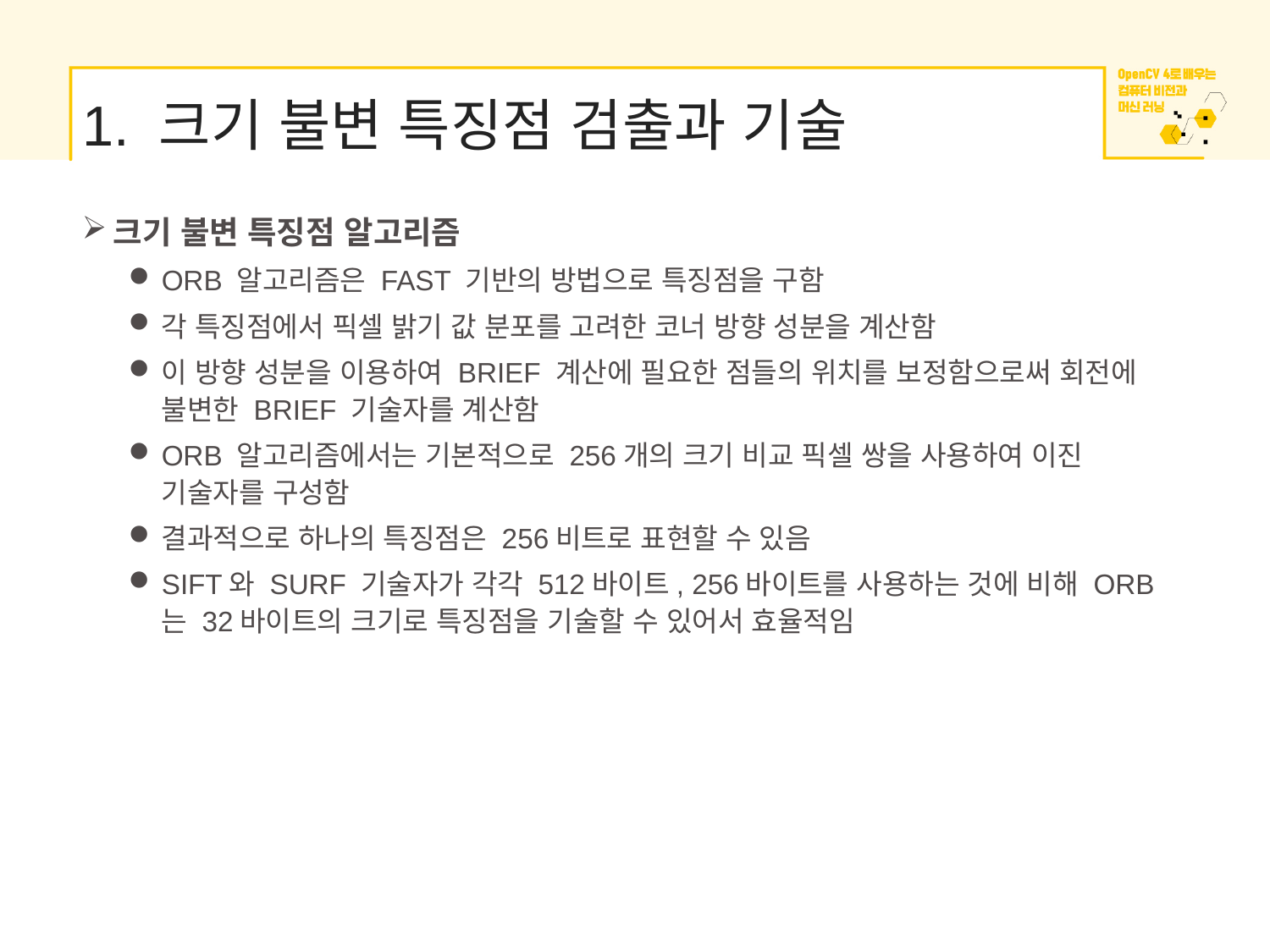

# 1. 크기 불변 특징점 검출과 기술
크기 불변 특징점 알고리즘
ORB 알고리즘은 FAST 기반의 방법으로 특징점을 구함
각 특징점에서 픽셀 밝기 값 분포를 고려한 코너 방향 성분을 계산함
이 방향 성분을 이용하여 BRIEF 계산에 필요한 점들의 위치를 보정함으로써 회전에 불변한 BRIEF 기술자를 계산함
ORB 알고리즘에서는 기본적으로 256개의 크기 비교 픽셀 쌍을 사용하여 이진 기술자를 구성함
결과적으로 하나의 특징점은 256비트로 표현할 수 있음
SIFT와 SURF 기술자가 각각 512바이트, 256바이트를 사용하는 것에 비해 ORB는 32바이트의 크기로 특징점을 기술할 수 있어서 효율적임